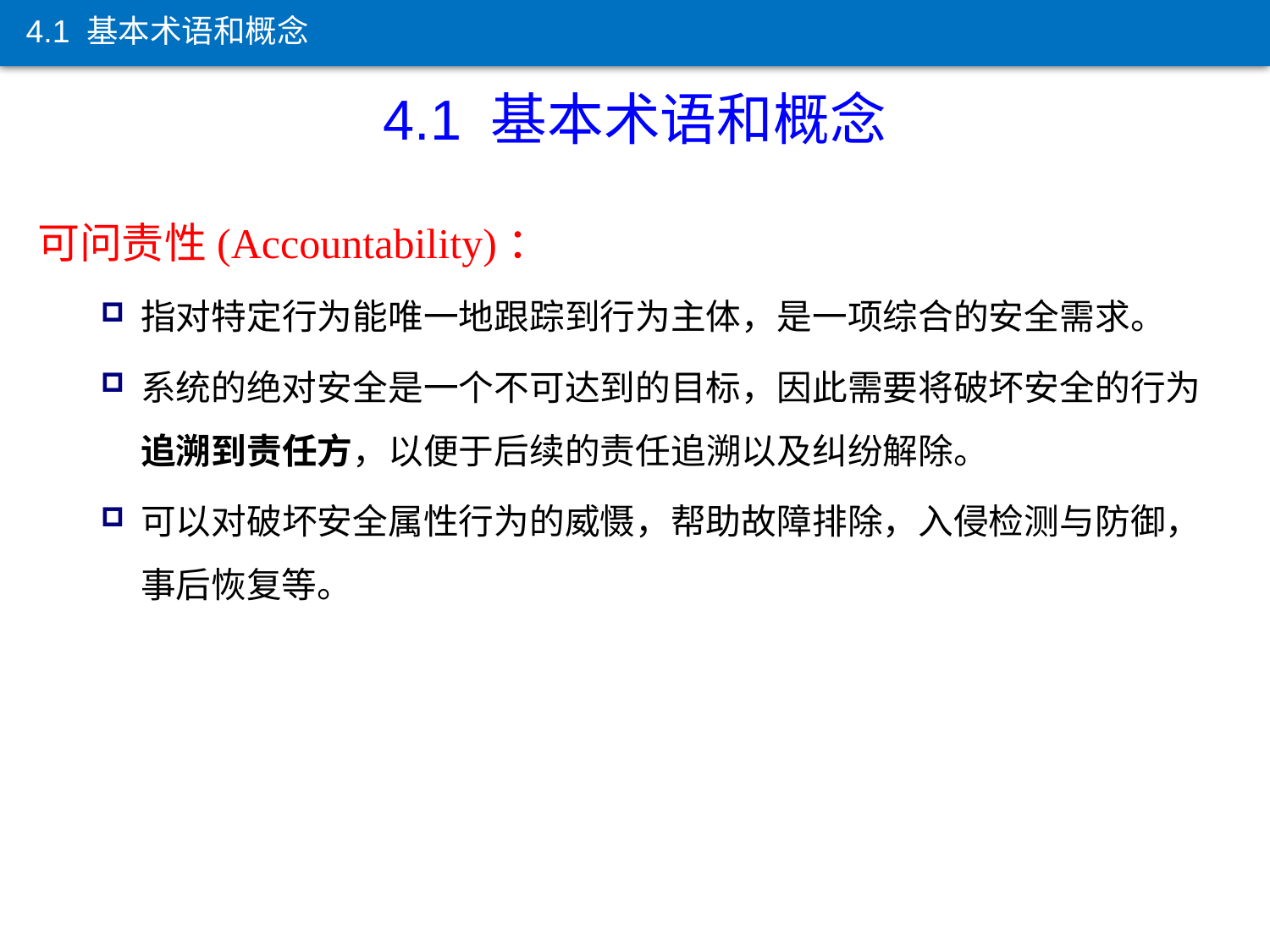

4.1 基本术语和概念
4.1 基本术语和概念
可问责性(Accountability)：
指对特定行为能唯一地跟踪到行为主体，是一项综合的安全需求。
系统的绝对安全是一个不可达到的目标，因此需要将破坏安全的行为追溯到责任方，以便于后续的责任追溯以及纠纷解除。
可以对破坏安全属性行为的威慑，帮助故障排除，入侵检测与防御，事后恢复等。

30